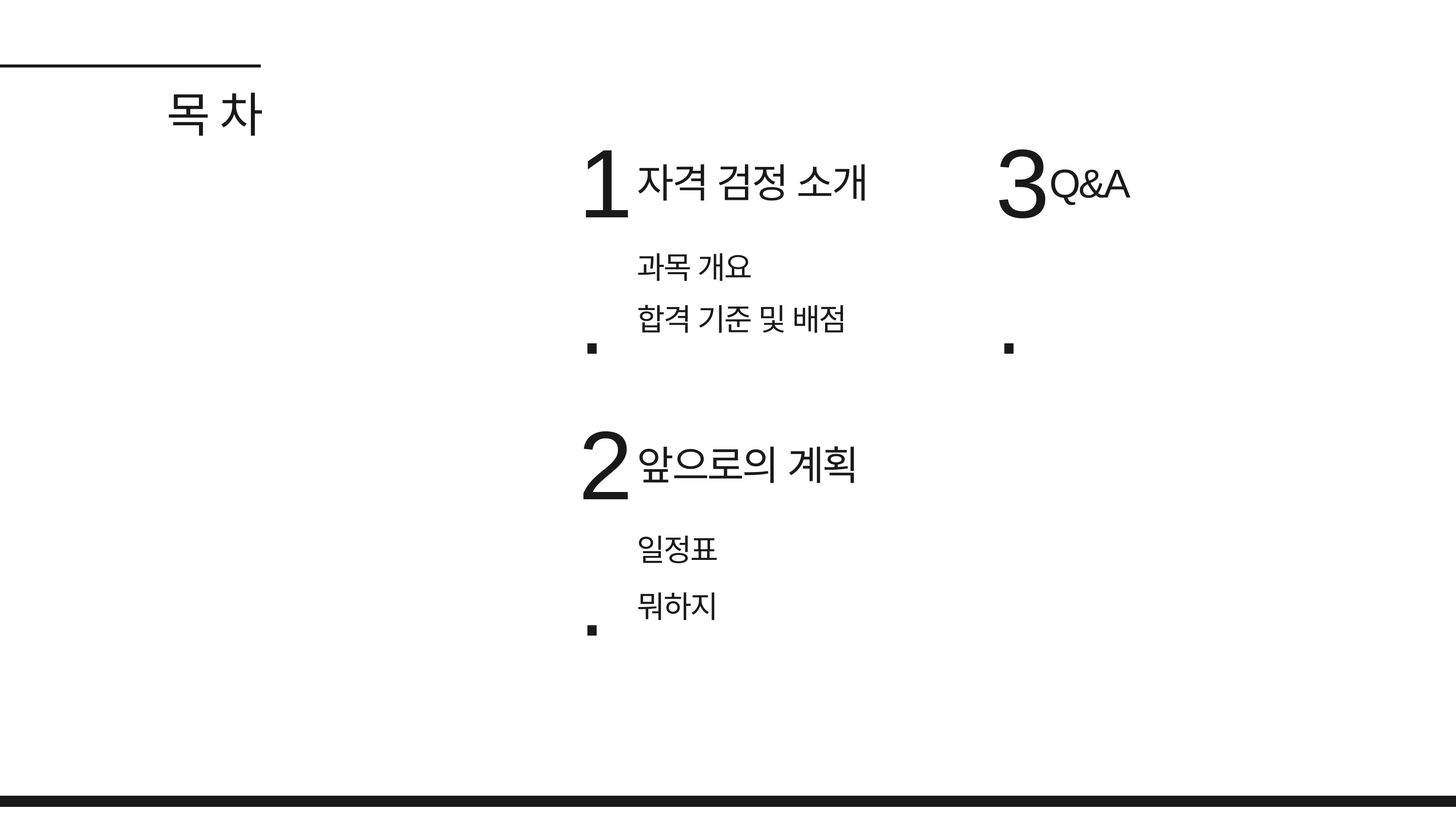

목 차
1.
3.
자격 검정 소개
Q&A
과목 개요
합격 기준 및 배점
2.
앞으로의 계획
일정표
뭐하지